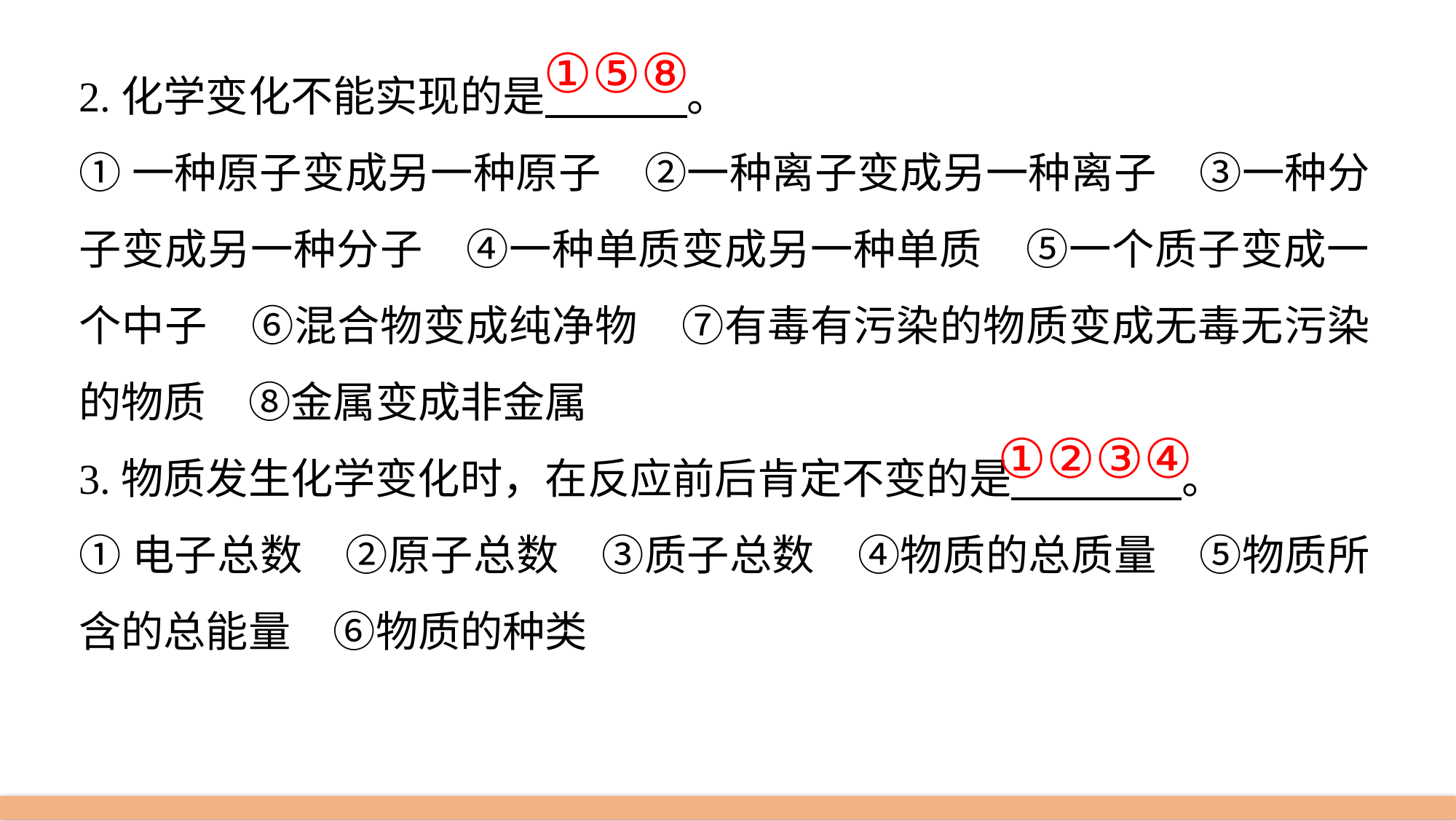

①⑤⑧
2.化学变化不能实现的是               。
①一种原子变成另一种原子　②一种离子变成另一种离子　③一种分子变成另一种分子　④一种单质变成另一种单质　⑤一个质子变成一个中子　⑥混合物变成纯净物　⑦有毒有污染的物质变成无毒无污染的物质　⑧金属变成非金属
3.物质发生化学变化时，在反应前后肯定不变的是                  。
①电子总数　②原子总数　③质子总数　④物质的总质量　⑤物质所含的总能量　⑥物质的种类
①②③④